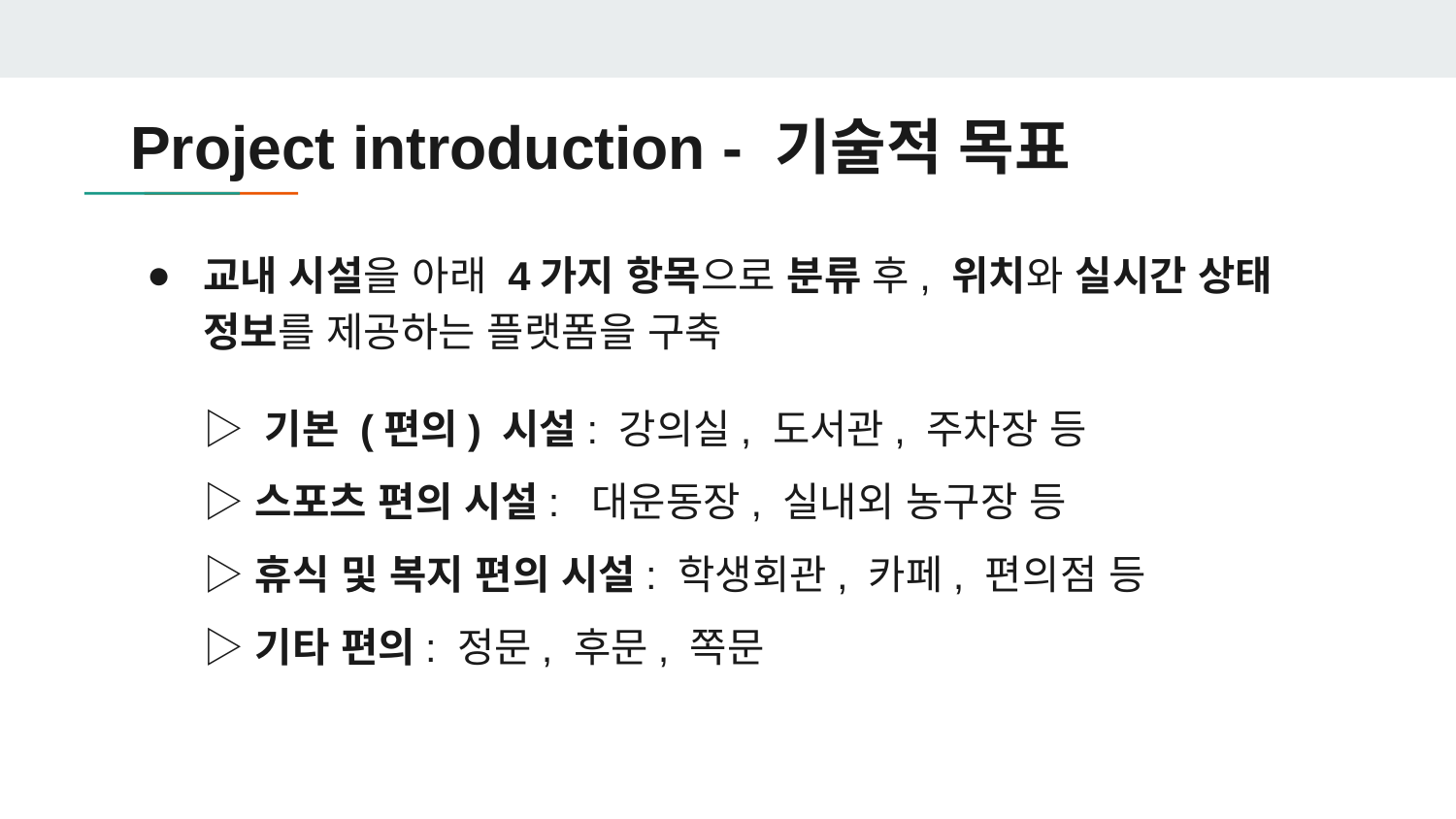

# Project introduction - 기술적 목표

교내 시설을 아래 4가지 항목으로 분류 후, 위치와 실시간 상태 정보를 제공하는 플랫폼을 구축
▷ 기본 (편의) 시설: 강의실, 도서관, 주차장 등
▷ 스포츠 편의 시설:  대운동장, 실내외 농구장 등
▷ 휴식 및 복지 편의 시설: 학생회관, 카페, 편의점 등
▷ 기타 편의: 정문, 후문, 쪽문